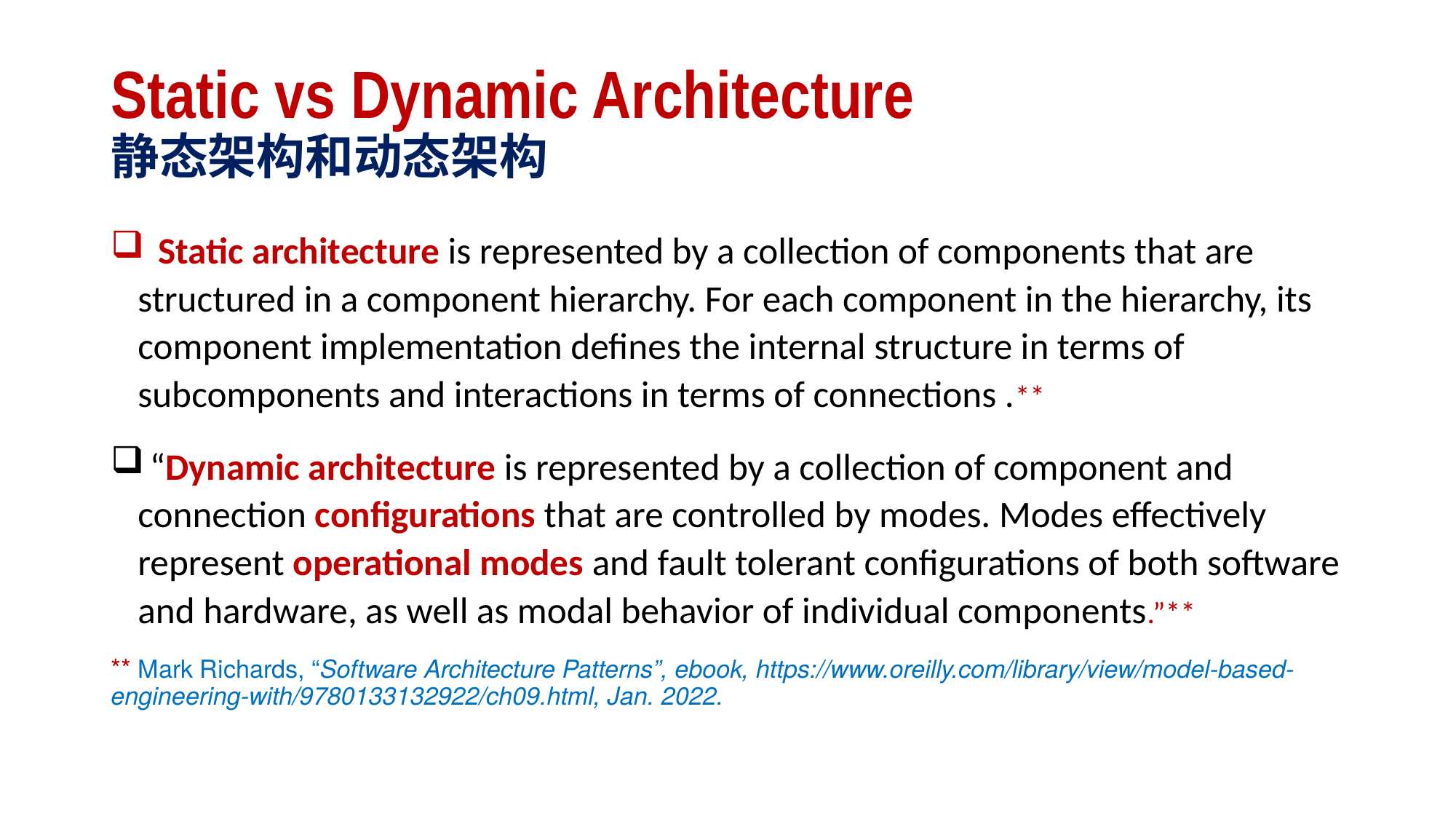

# Static vs Dynamic Architecture 静态架构和动态架构
  Static architecture is represented by a collection of components that are structured in a component hierarchy. For each component in the hierarchy, its component implementation defines the internal structure in terms of subcomponents and interactions in terms of connections .**
 “Dynamic architecture is represented by a collection of component and connection configurations that are controlled by modes. Modes effectively represent operational modes and fault tolerant configurations of both software and hardware, as well as modal behavior of individual components.”**
** Mark Richards, “Software Architecture Patterns”, ebook, https://www.oreilly.com/library/view/model-based-engineering-with/9780133132922/ch09.html, Jan. 2022.